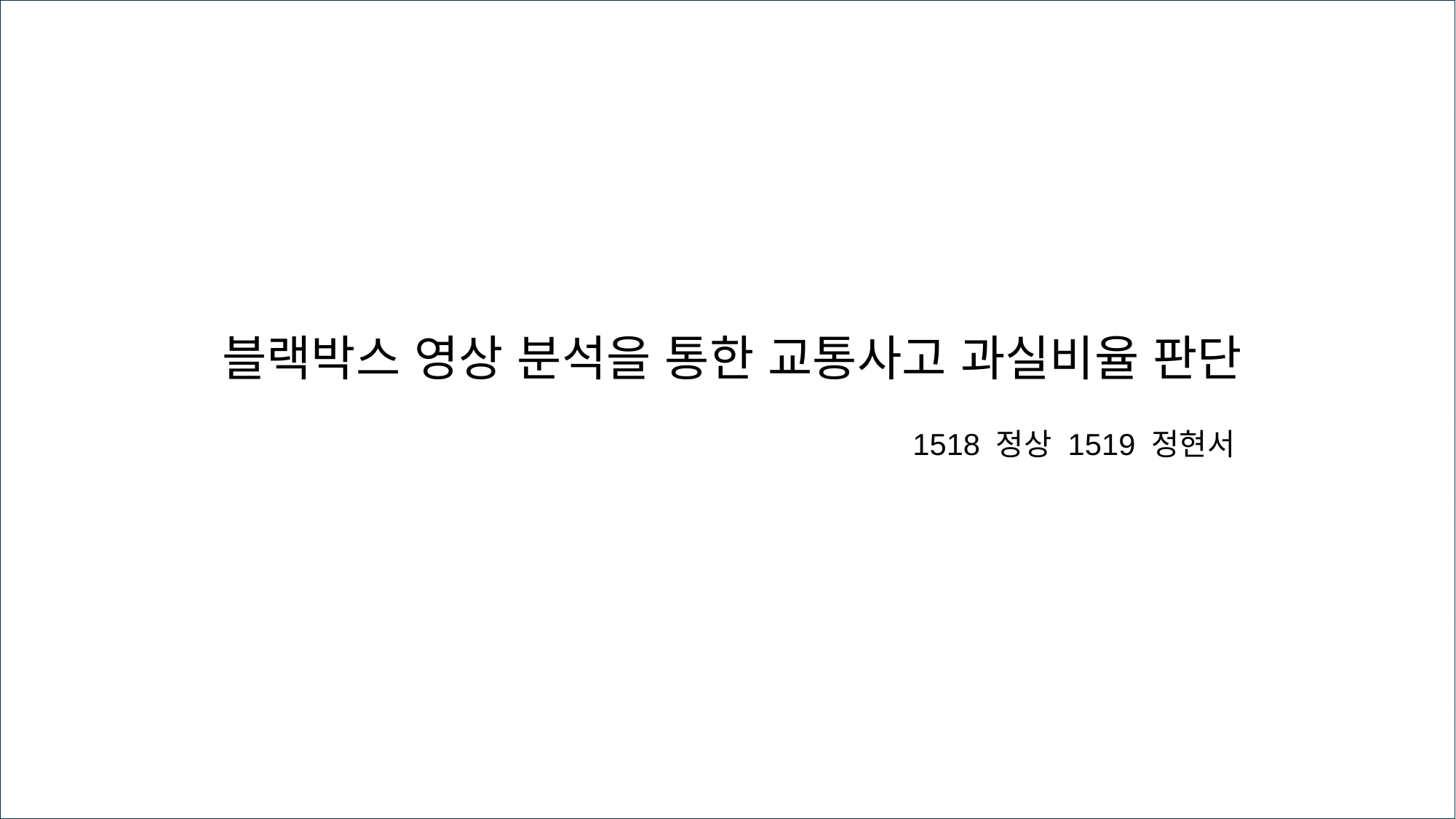

# Development of blackbox video analyzing system
블랙박스 영상 분석을 통한 교통사고 과실비율 판단
1518 정상 1519 정현서
Hungry Jungs
1518 Jung Sang
1519 Jung Hyun-Seo
Kick the Neck
Motivation/Purpose
How to?
Dog’s Foot and Jung
Algorithm
Cow Went